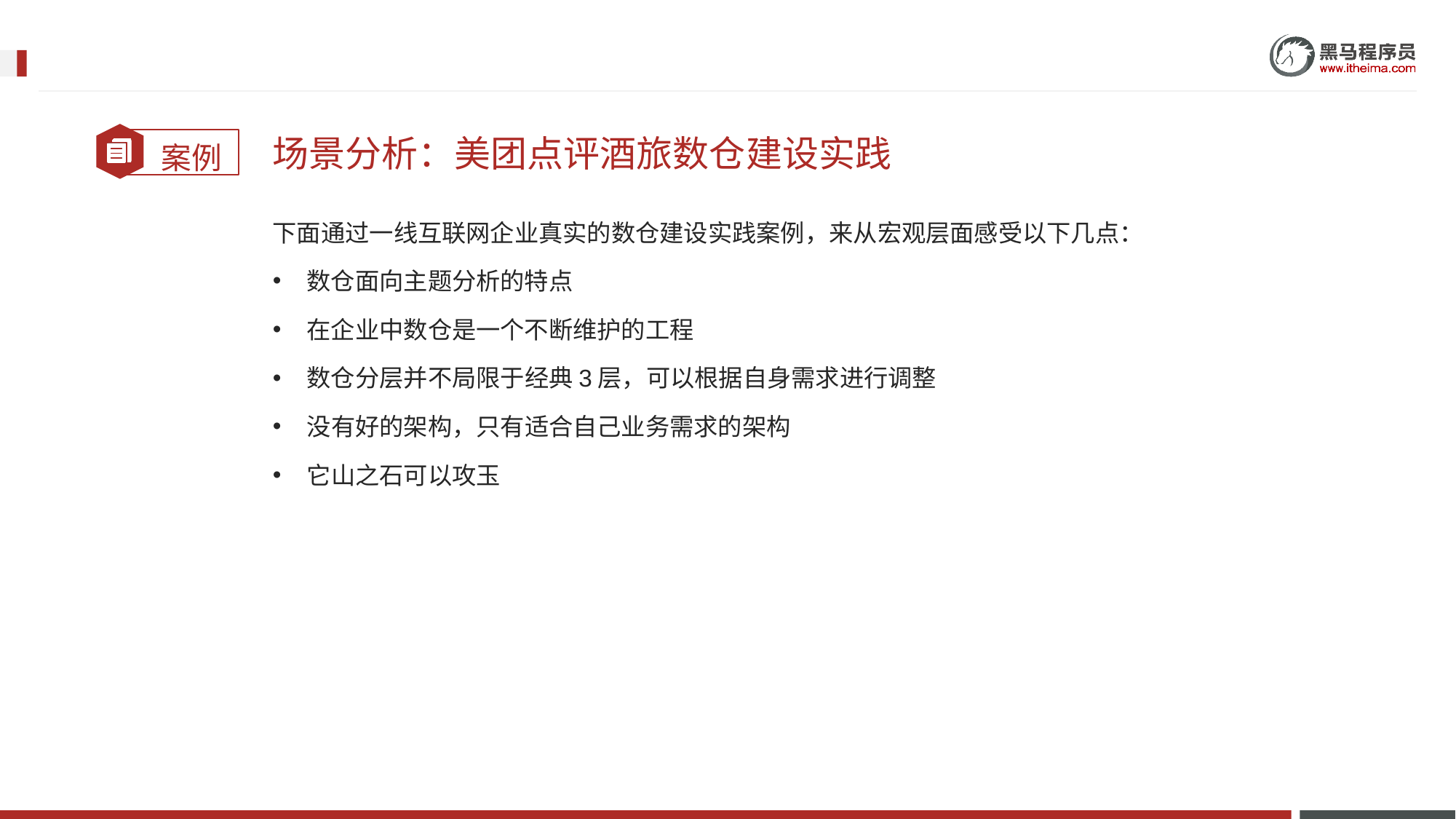

场景分析：美团点评酒旅数仓建设实践
下面通过一线互联网企业真实的数仓建设实践案例，来从宏观层面感受以下几点：
数仓面向主题分析的特点
在企业中数仓是一个不断维护的工程
数仓分层并不局限于经典3层，可以根据自身需求进行调整
没有好的架构，只有适合自己业务需求的架构
它山之石可以攻玉